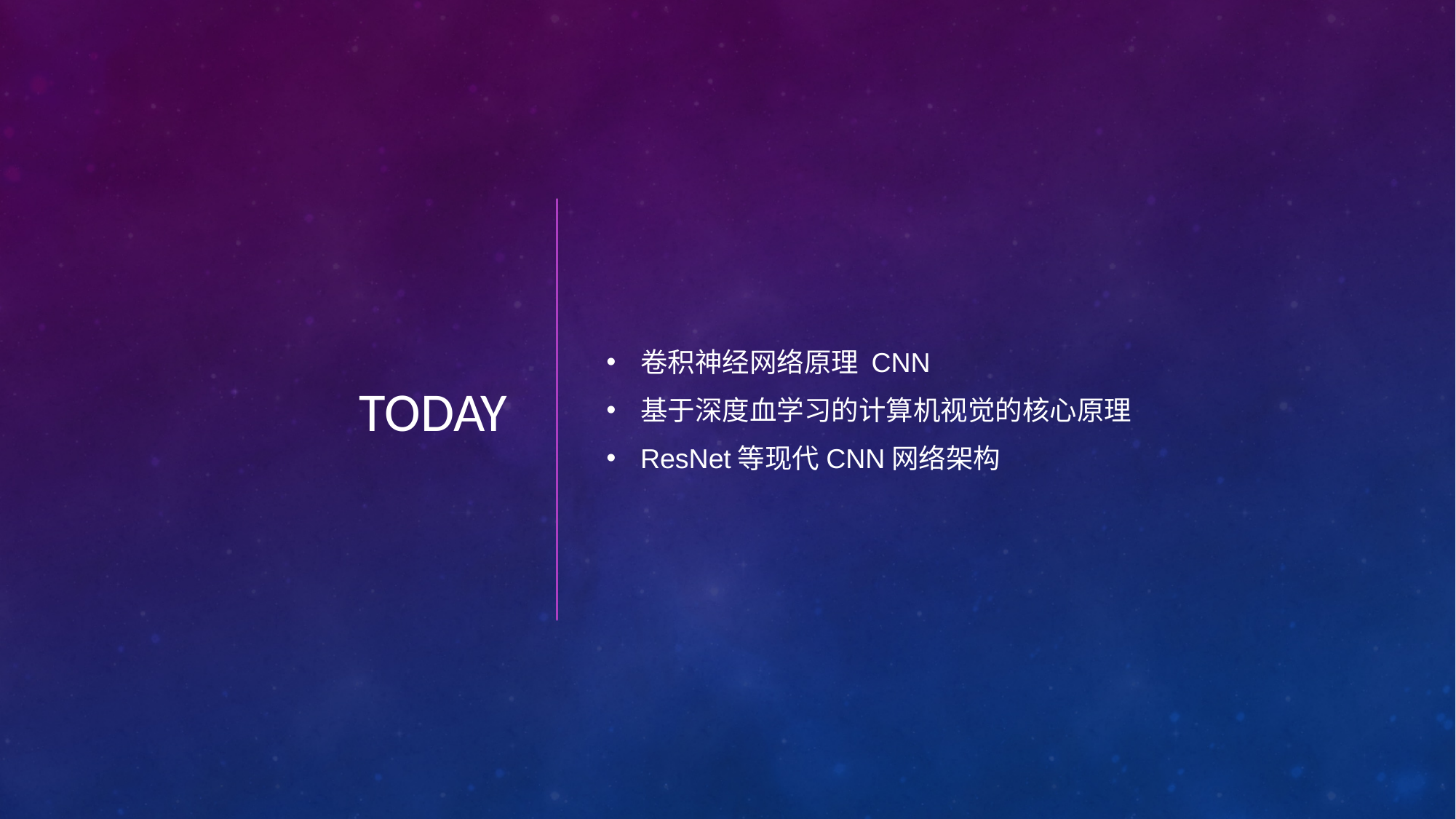

# TOday
卷积神经网络原理 CNN
基于深度血学习的计算机视觉的核心原理
ResNet等现代CNN网络架构